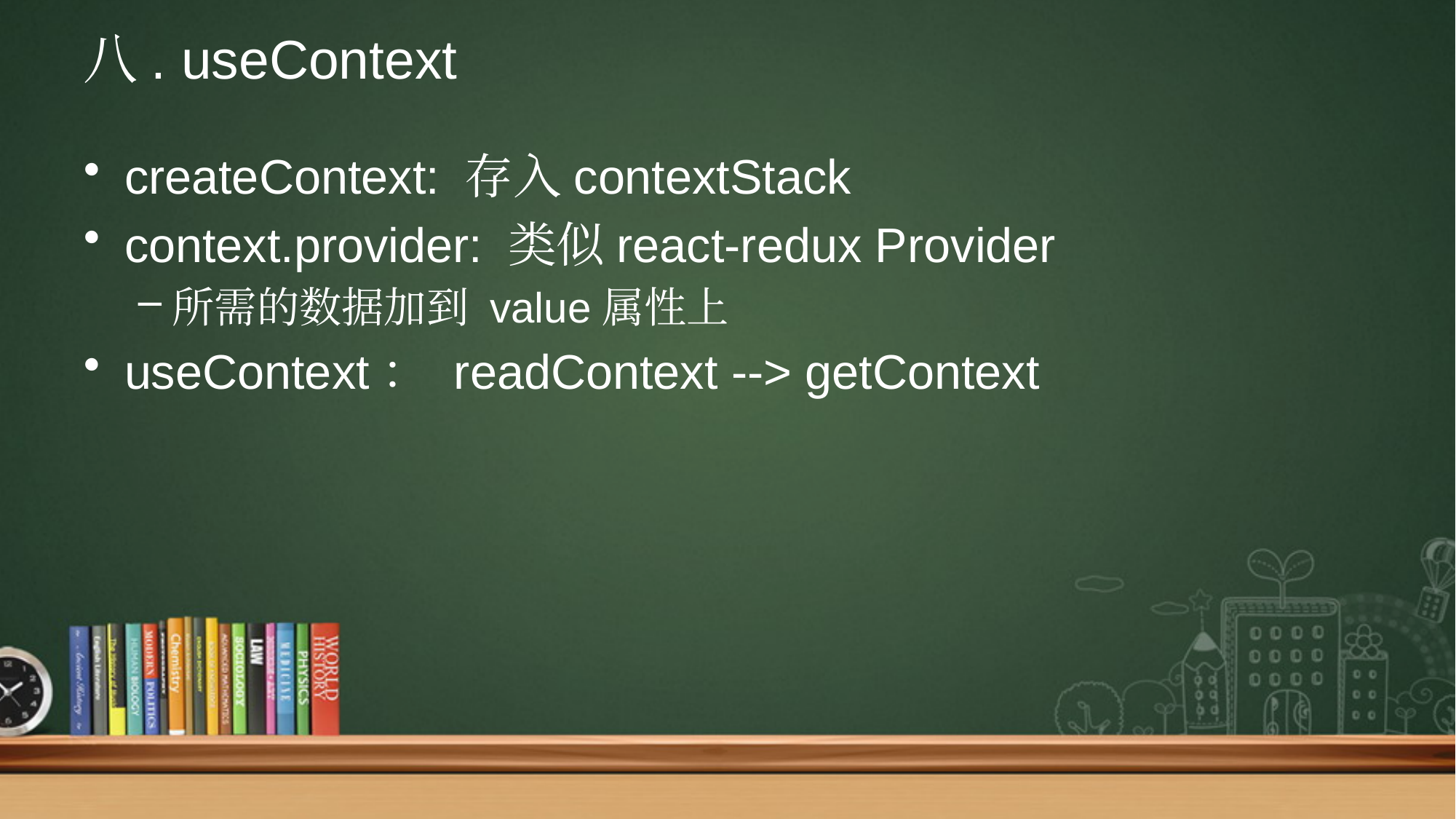

# 八. useContext
createContext: 存入contextStack
context.provider: 类似react-redux Provider
所需的数据加到 value属性上
useContext： readContext --> getContext